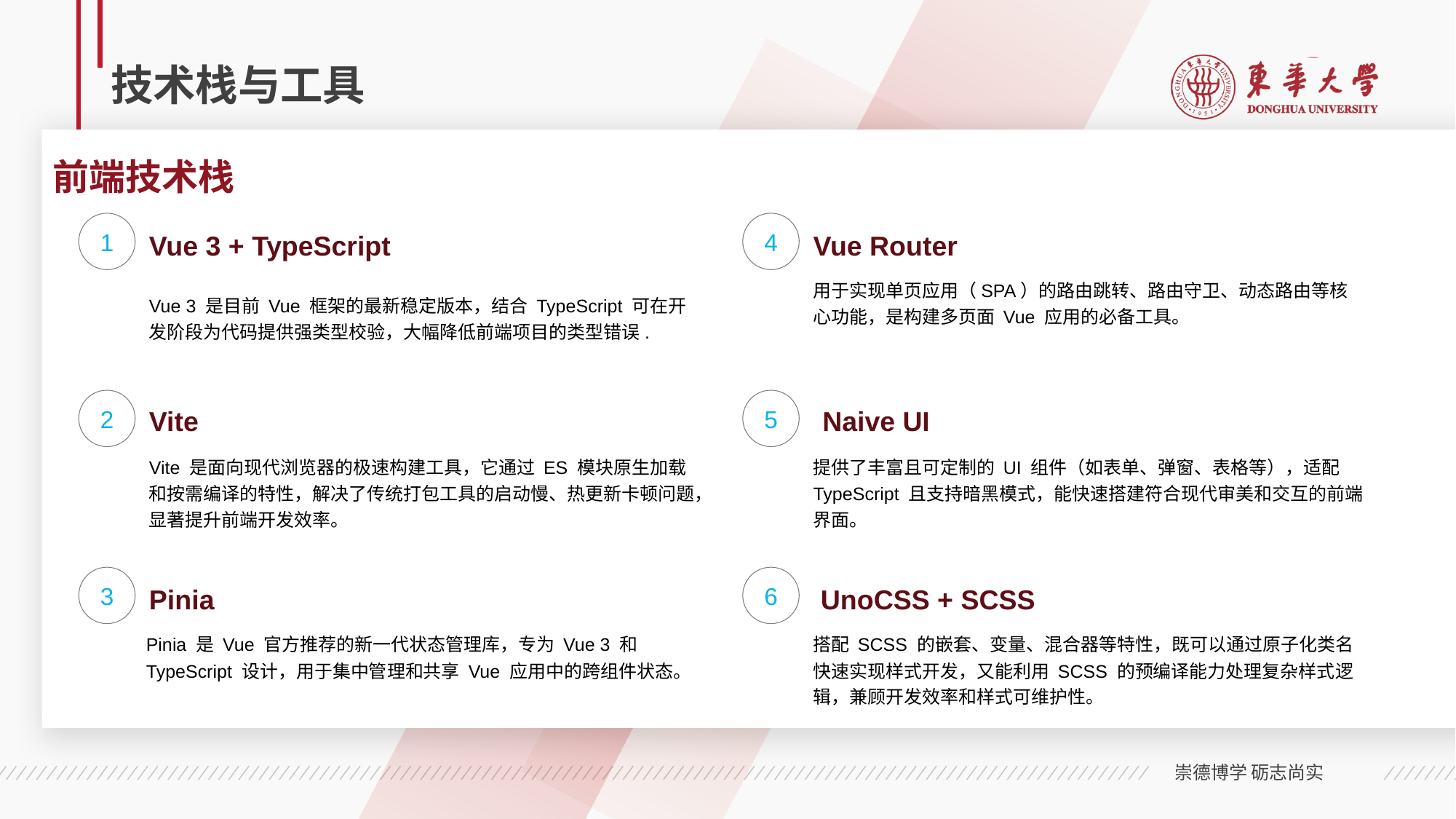

# 技术栈与工具
框架 : Vue 3 + TypeScript
构建工具 : Vite
UI 组件 : Naive UI
状态管理 : Pinia
路由 : Vue Router
样式 : UnoCSS + SCSS
图标 : Iconify
包管理 : pnpm
前端技术栈
1
Vue 3 + TypeScript
Vue 3 是目前 Vue 框架的最新稳定版本，结合 TypeScript 可在开发阶段为代码提供强类型校验，大幅降低前端项目的类型错误.
4
Vue Router
用于实现单页应用（SPA）的路由跳转、路由守卫、动态路由等核心功能，是构建多页面 Vue 应用的必备工具。
Vite
2
Vite 是面向现代浏览器的极速构建工具，它通过 ES 模块原生加载和按需编译的特性，解决了传统打包工具的启动慢、热更新卡顿问题，显著提升前端开发效率。
Naive UI
5
提供了丰富且可定制的 UI 组件（如表单、弹窗、表格等），适配 TypeScript 且支持暗黑模式，能快速搭建符合现代审美和交互的前端界面。
3
Pinia
Pinia 是 Vue 官方推荐的新一代状态管理库，专为 Vue 3 和 TypeScript 设计，用于集中管理和共享 Vue 应用中的跨组件状态。
6
 UnoCSS + SCSS
搭配 SCSS 的嵌套、变量、混合器等特性，既可以通过原子化类名快速实现样式开发，又能利用 SCSS 的预编译能力处理复杂样式逻辑，兼顾开发效率和样式可维护性。